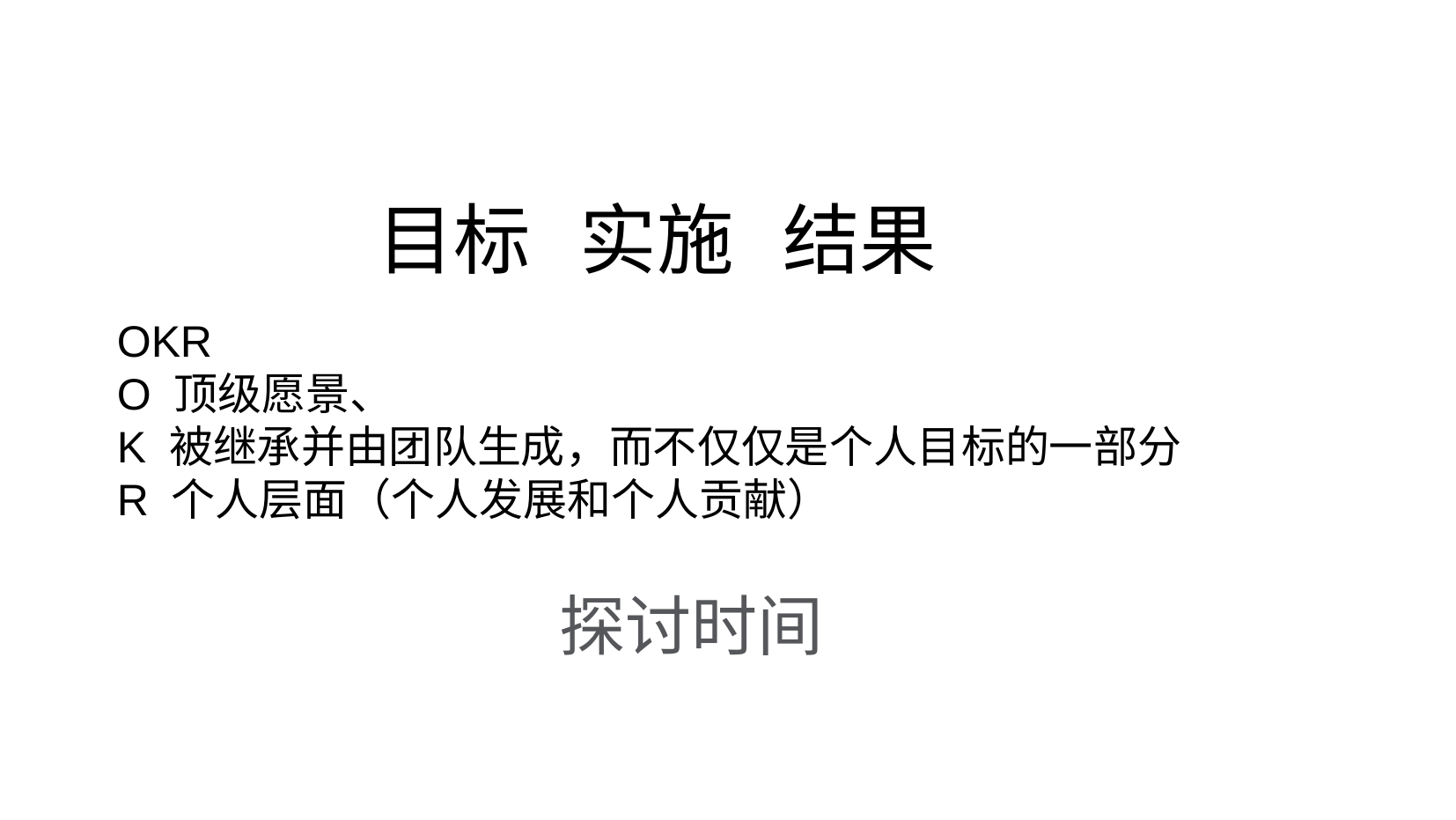

目标  实施  结果

OKR
O 顶级愿景、
K 被继承并由团队生成，而不仅仅是个人目标的一部分
R 个人层面（个人发展和个人贡献）
探讨时间